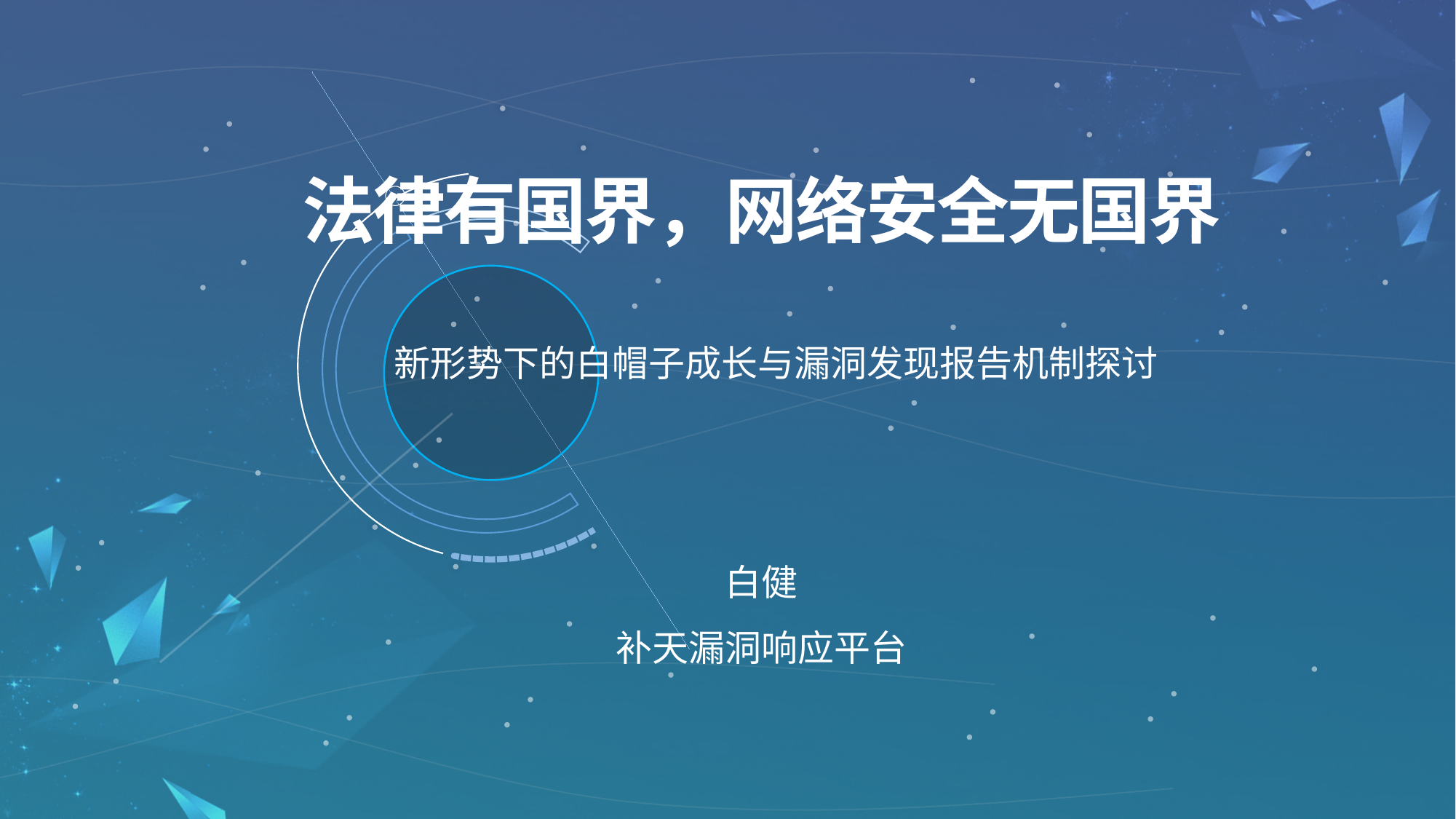

法律有国界，网络安全无国界

新形势下的白帽子成长与漏洞发现报告机制探讨

白健
补天漏洞响应平台